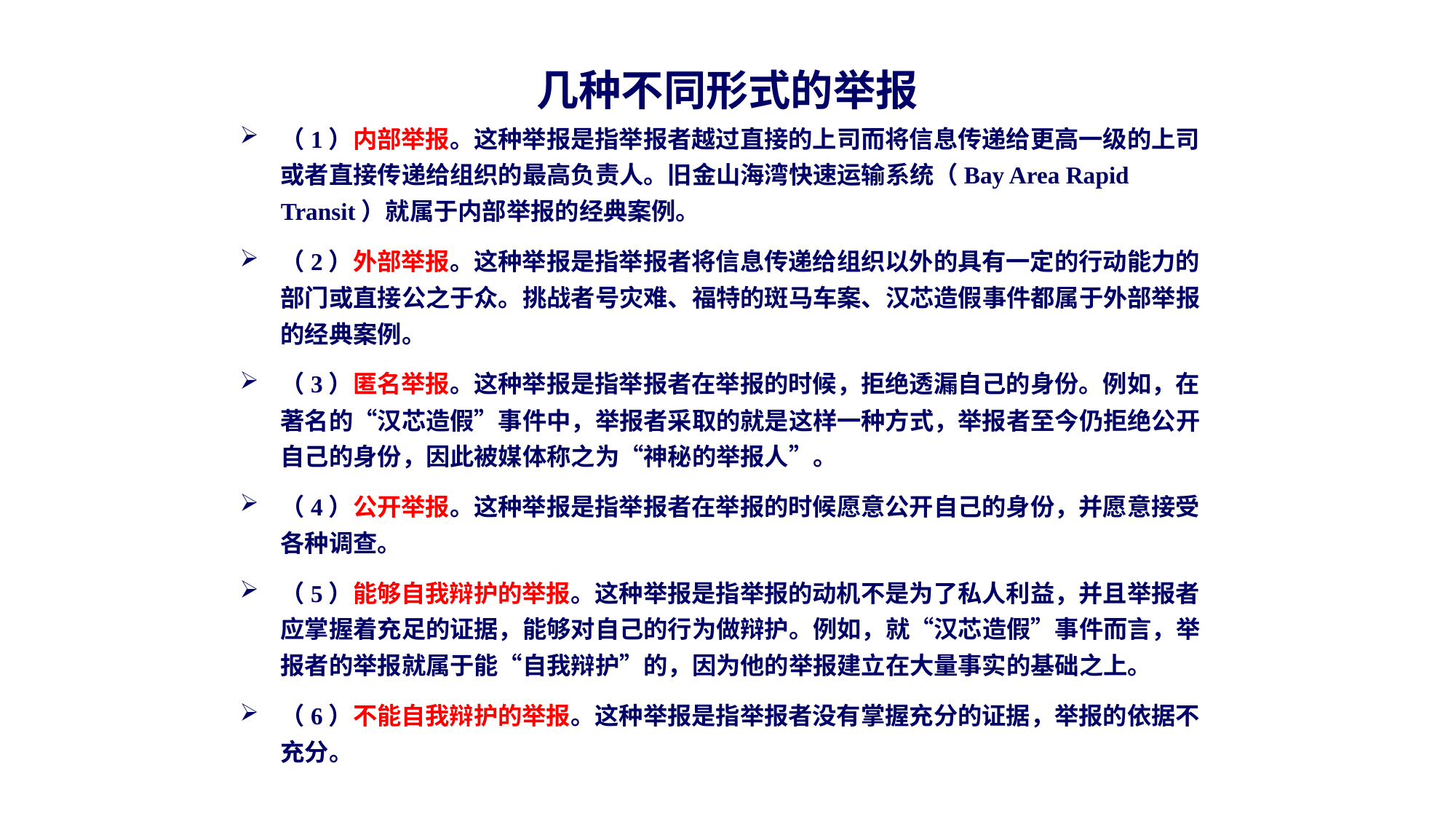

几种不同形式的举报
（1）内部举报。这种举报是指举报者越过直接的上司而将信息传递给更高一级的上司或者直接传递给组织的最高负责人。旧金山海湾快速运输系统（Bay Area Rapid Transit）就属于内部举报的经典案例。
（2）外部举报。这种举报是指举报者将信息传递给组织以外的具有一定的行动能力的部门或直接公之于众。挑战者号灾难、福特的斑马车案、汉芯造假事件都属于外部举报的经典案例。
（3）匿名举报。这种举报是指举报者在举报的时候，拒绝透漏自己的身份。例如，在著名的“汉芯造假”事件中，举报者采取的就是这样一种方式，举报者至今仍拒绝公开自己的身份，因此被媒体称之为“神秘的举报人”。
（4）公开举报。这种举报是指举报者在举报的时候愿意公开自己的身份，并愿意接受各种调查。
（5）能够自我辩护的举报。这种举报是指举报的动机不是为了私人利益，并且举报者应掌握着充足的证据，能够对自己的行为做辩护。例如，就“汉芯造假”事件而言，举报者的举报就属于能“自我辩护”的，因为他的举报建立在大量事实的基础之上。
（6）不能自我辩护的举报。这种举报是指举报者没有掌握充分的证据，举报的依据不充分。